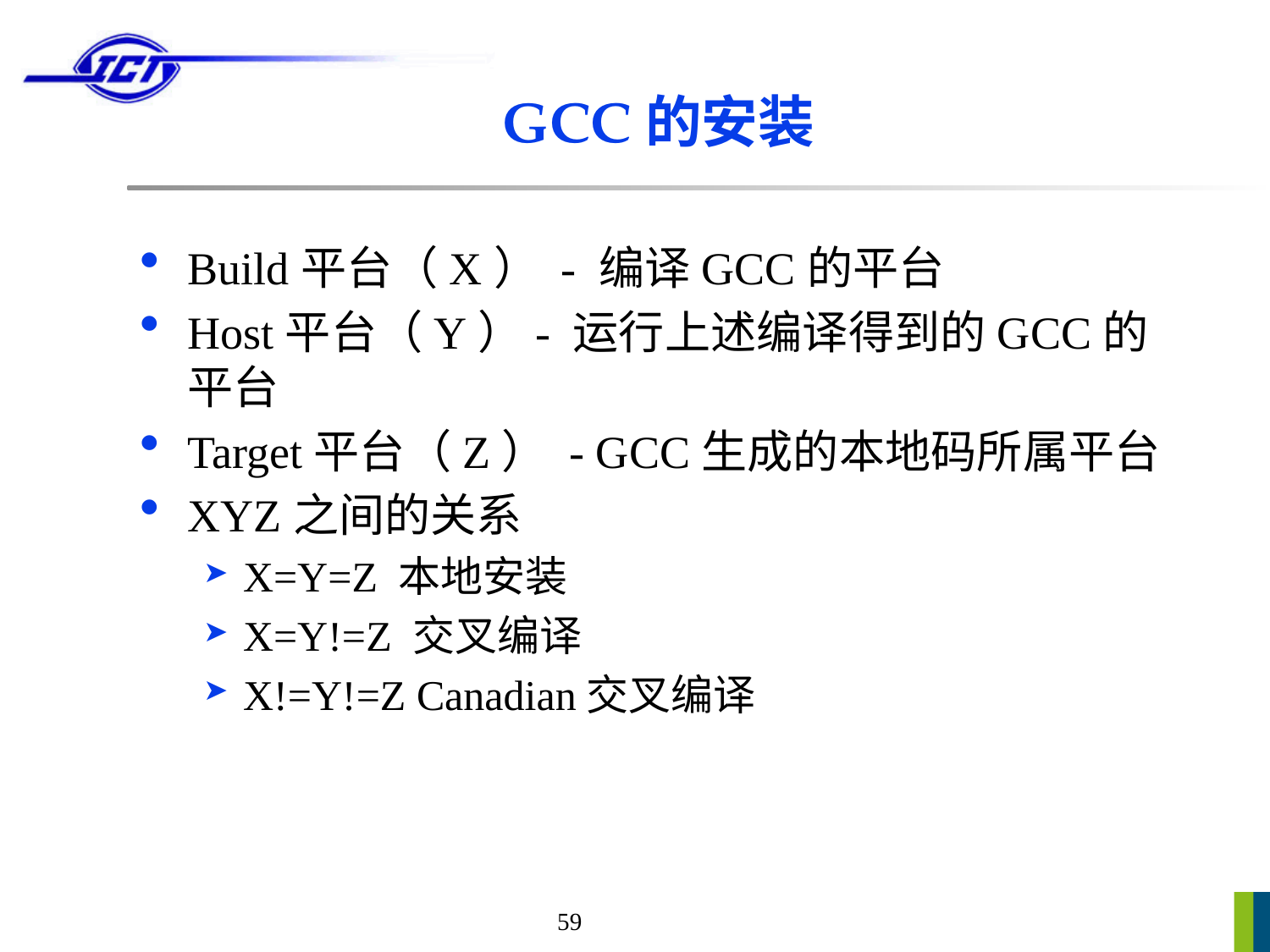

# GCC的安装
Build平台（X） - 编译GCC的平台
Host平台（Y）- 运行上述编译得到的GCC的平台
Target平台（Z） - GCC生成的本地码所属平台
XYZ之间的关系
X=Y=Z 本地安装
X=Y!=Z 交叉编译
X!=Y!=Z Canadian交叉编译